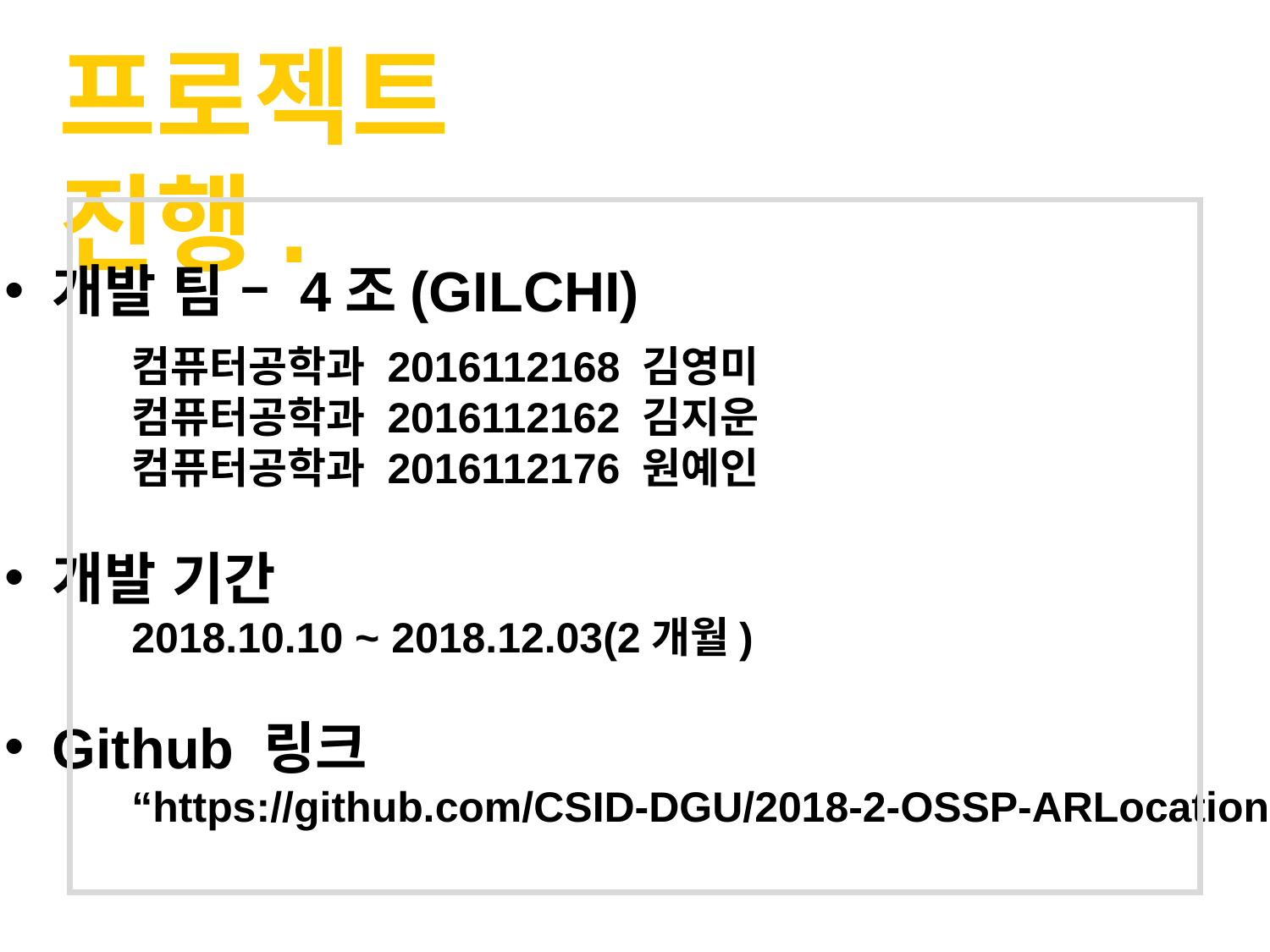

프로젝트 진행.

개발 팀 – 4조(GILCHI)

	컴퓨터공학과 2016112168 김영미
	컴퓨터공학과 2016112162 김지운
	컴퓨터공학과 2016112176 원예인

개발 기간
	2018.10.10 ~ 2018.12.03(2개월)

Github 링크
	“https://github.com/CSID-DGU/2018-2-OSSP-ARLocation”